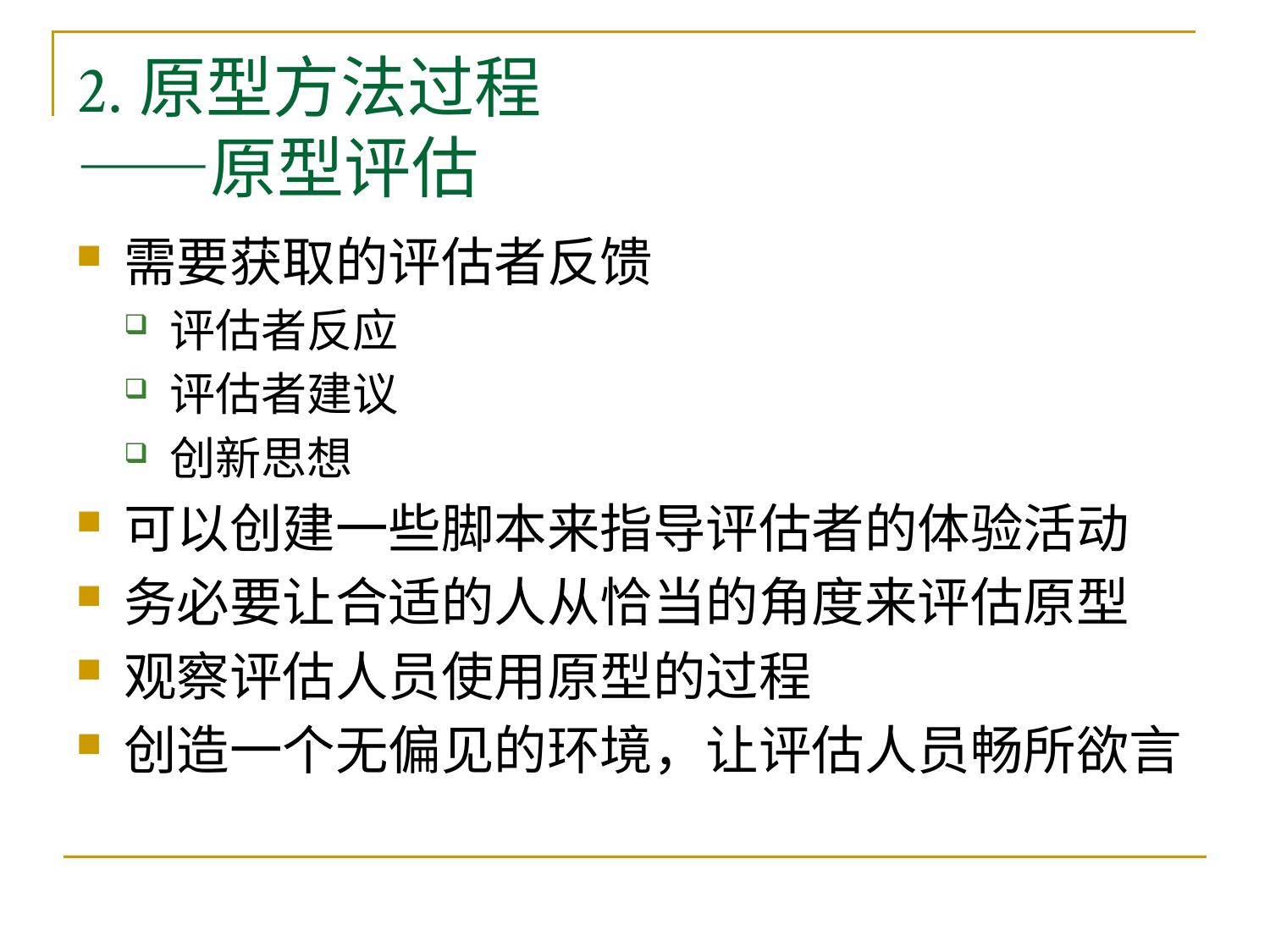

# 2.原型方法过程 ——原型评估
需要获取的评估者反馈
评估者反应
评估者建议
创新思想
可以创建一些脚本来指导评估者的体验活动
务必要让合适的人从恰当的角度来评估原型
观察评估人员使用原型的过程
创造一个无偏见的环境，让评估人员畅所欲言